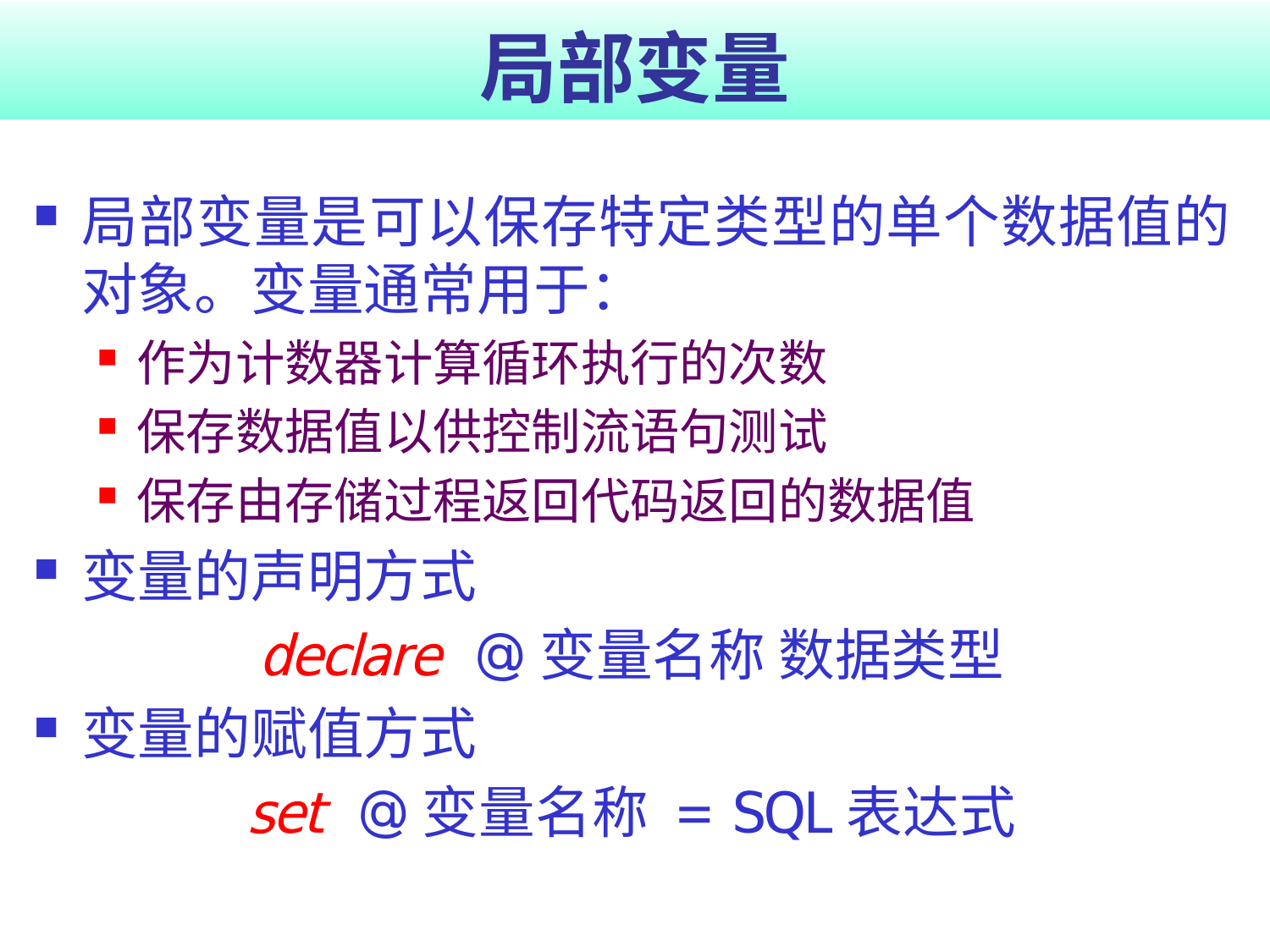

# 局部变量
局部变量是可以保存特定类型的单个数据值的对象。变量通常用于：
作为计数器计算循环执行的次数
保存数据值以供控制流语句测试
保存由存储过程返回代码返回的数据值
变量的声明方式
declare  @变量名称 数据类型
变量的赋值方式
set  @变量名称 = SQL表达式